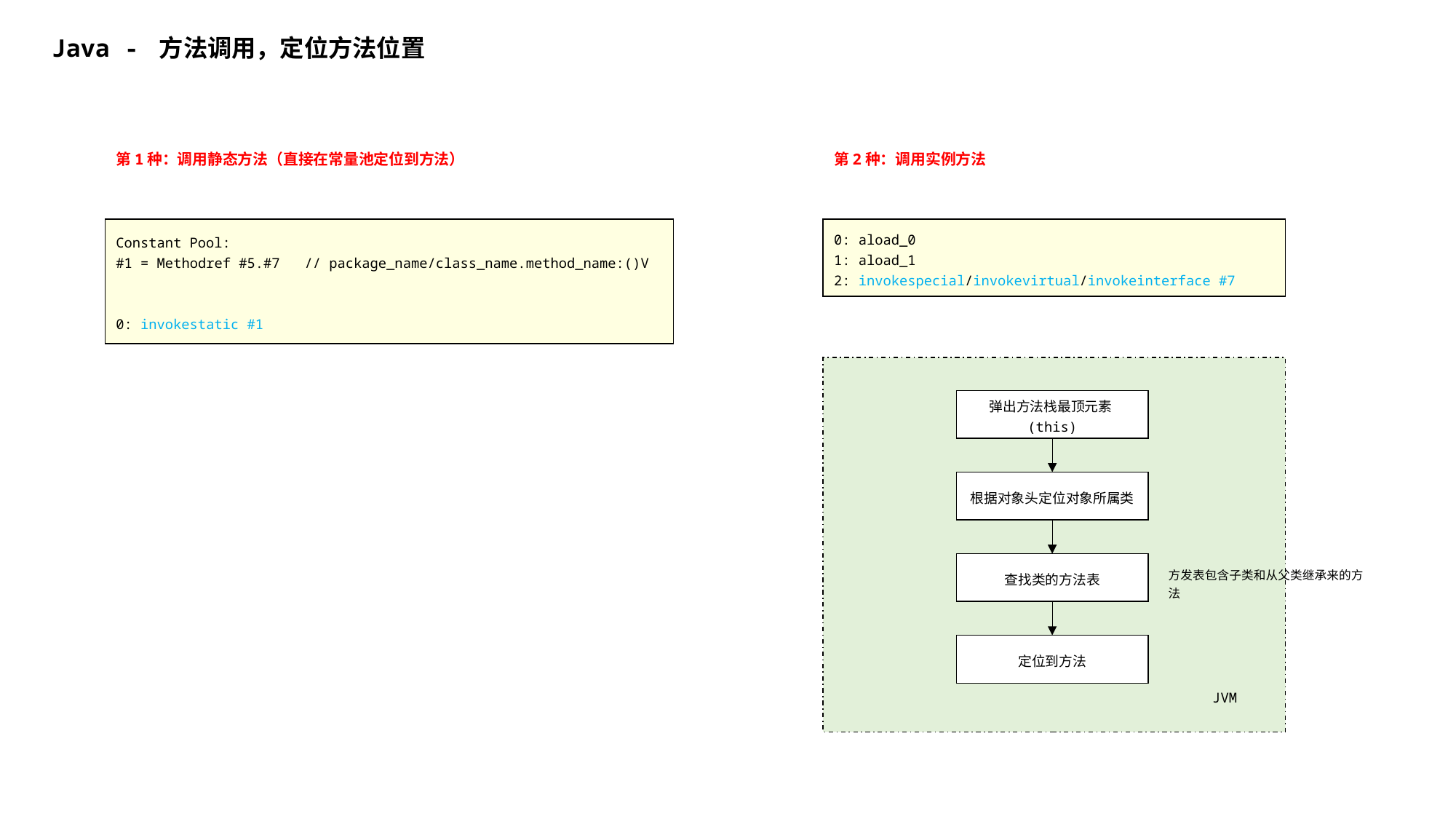

Java - 方法调用，定位方法位置
第1种：调用静态方法（直接在常量池定位到方法）
第2种：调用实例方法
Constant Pool:
#1 = Methodref #5.#7   // package_name/class_name.method_name:()V

0: invokestatic #1
0: aload_0
1: aload_1
2: invokespecial/invokevirtual/invokeinterface #7

弹出方法栈最顶元素(this)
根据对象头定位对象所属类
查找类的方法表
方发表包含子类和从父类继承来的方法
定位到方法
JVM